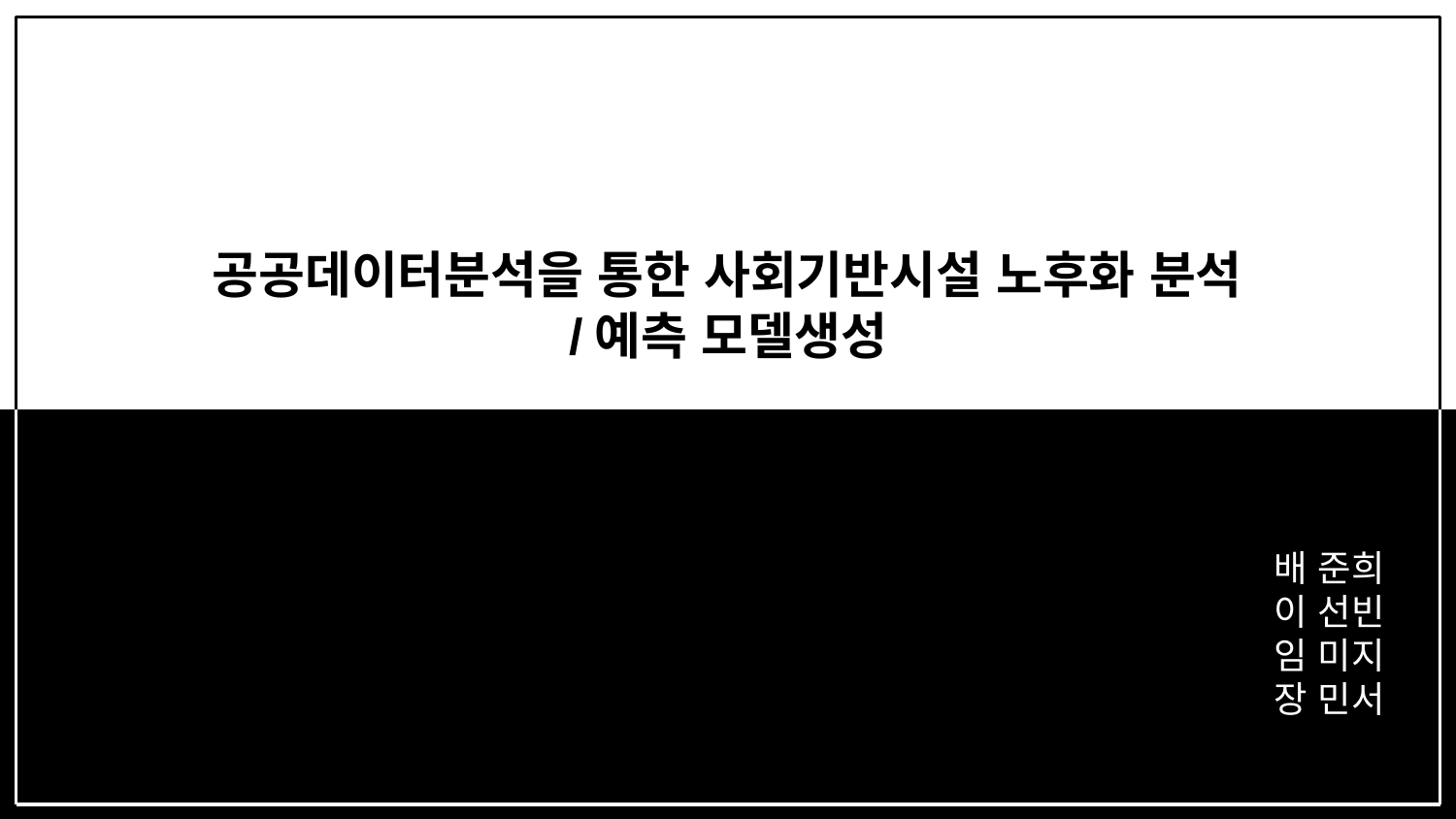

# 공공데이터분석을 통한 사회기반시설 노후화 분석/예측 모델생성
배 준희
이 선빈
임 미지
장 민서